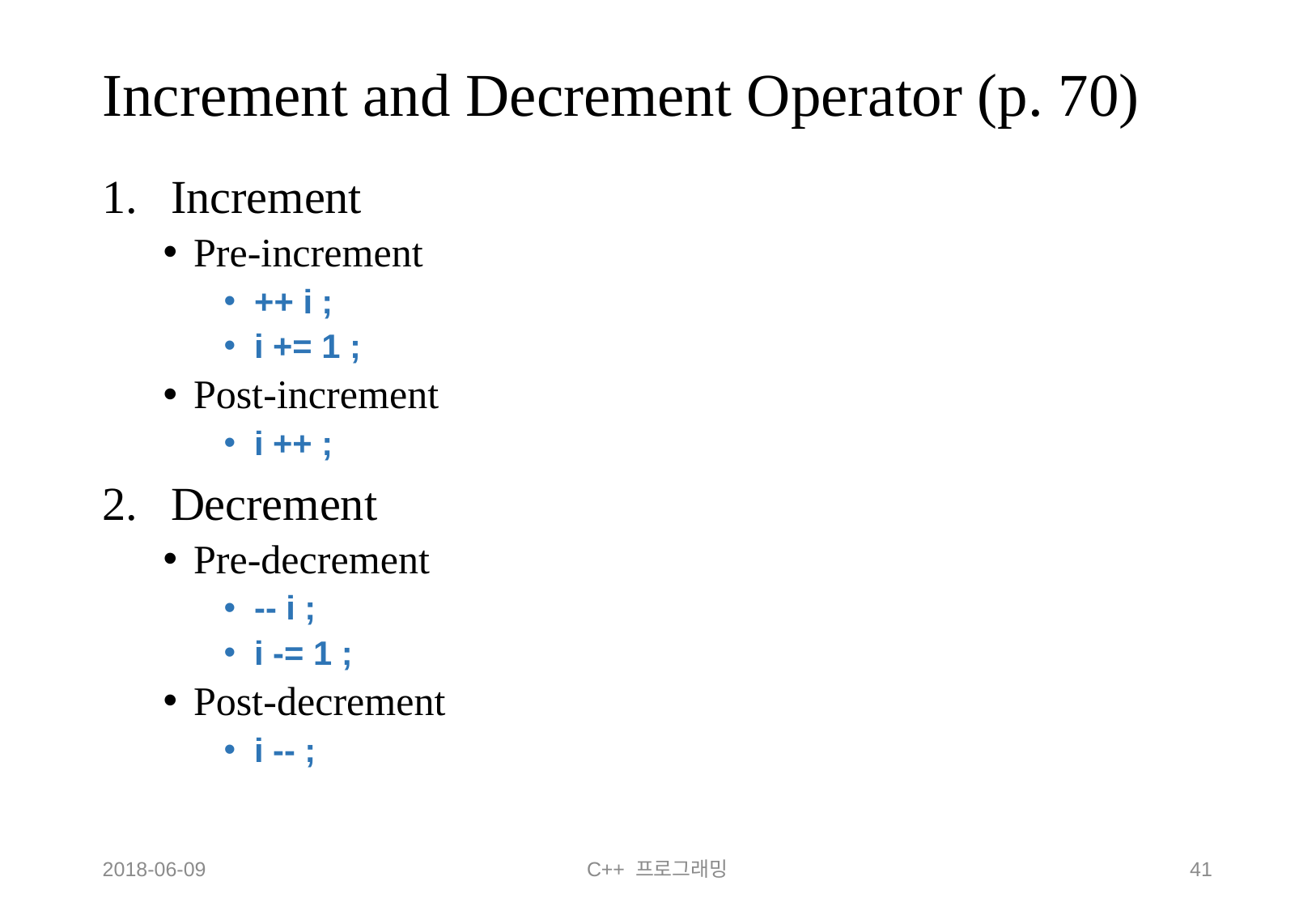

# Increment and Decrement Operator (p. 70)
Increment
Pre-increment
++ i ;
i += 1 ;
Post-increment
i ++ ;
Decrement
Pre-decrement
-- i ;
i -= 1 ;
Post-decrement
i -- ;

2018-06-09
C++ 프로그래밍
41